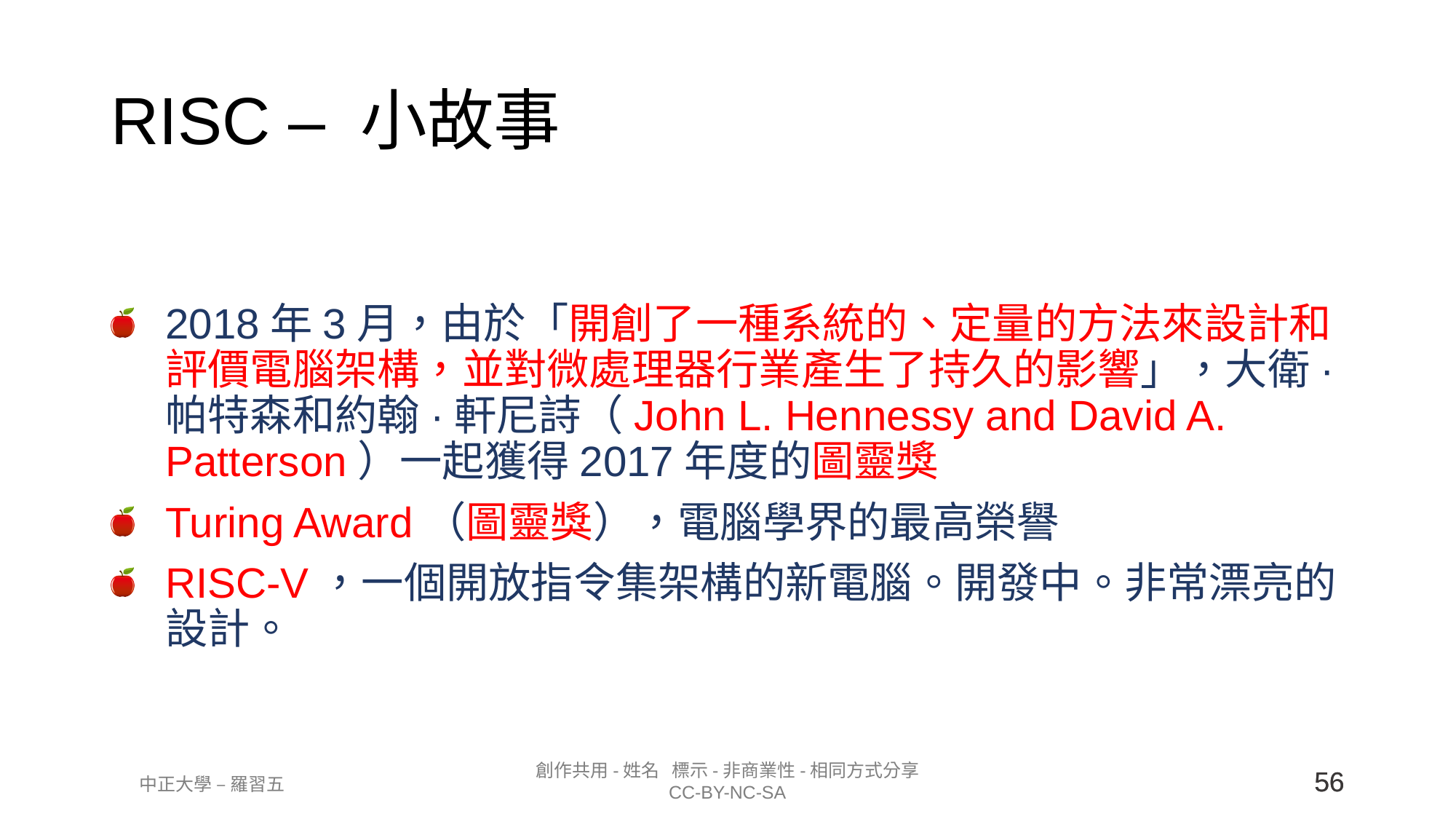

# RISC – 小故事
2018年3月，由於「開創了一種系統的、定量的方法來設計和評價電腦架構，並對微處理器行業產生了持久的影響」，大衛·帕特森和約翰·軒尼詩（John L. Hennessy and David A. Patterson）一起獲得2017年度的圖靈獎
Turing Award（圖靈獎），電腦學界的最高榮譽
RISC-V，一個開放指令集架構的新電腦。開發中。非常漂亮的設計。